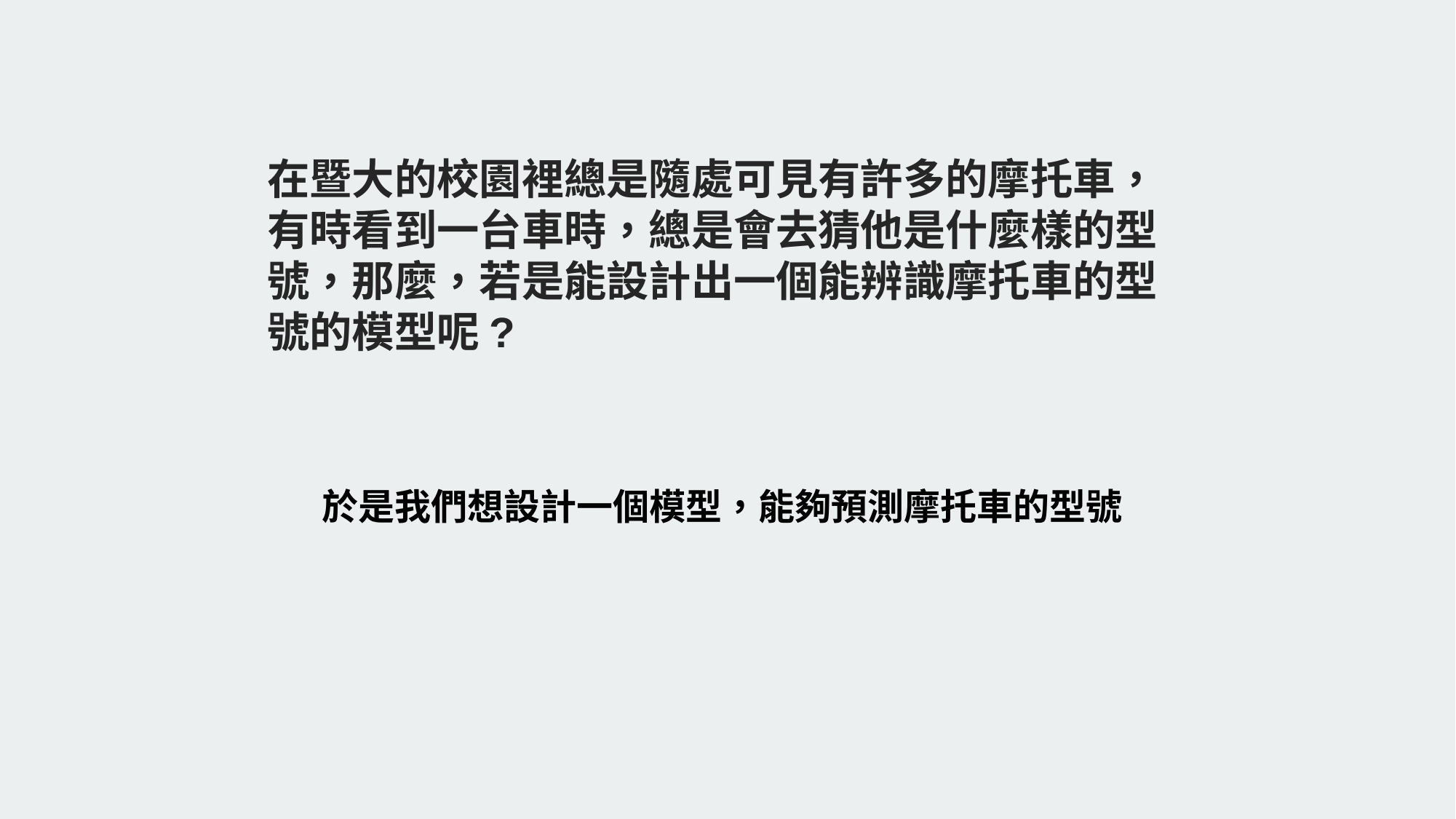

在暨大的校園裡總是隨處可見有許多的摩托車，有時看到一台車時，總是會去猜他是什麼樣的型號，那麼，若是能設計出一個能辨識摩托車的型號的模型呢?
於是我們想設計一個模型，能夠預測摩托車的型號